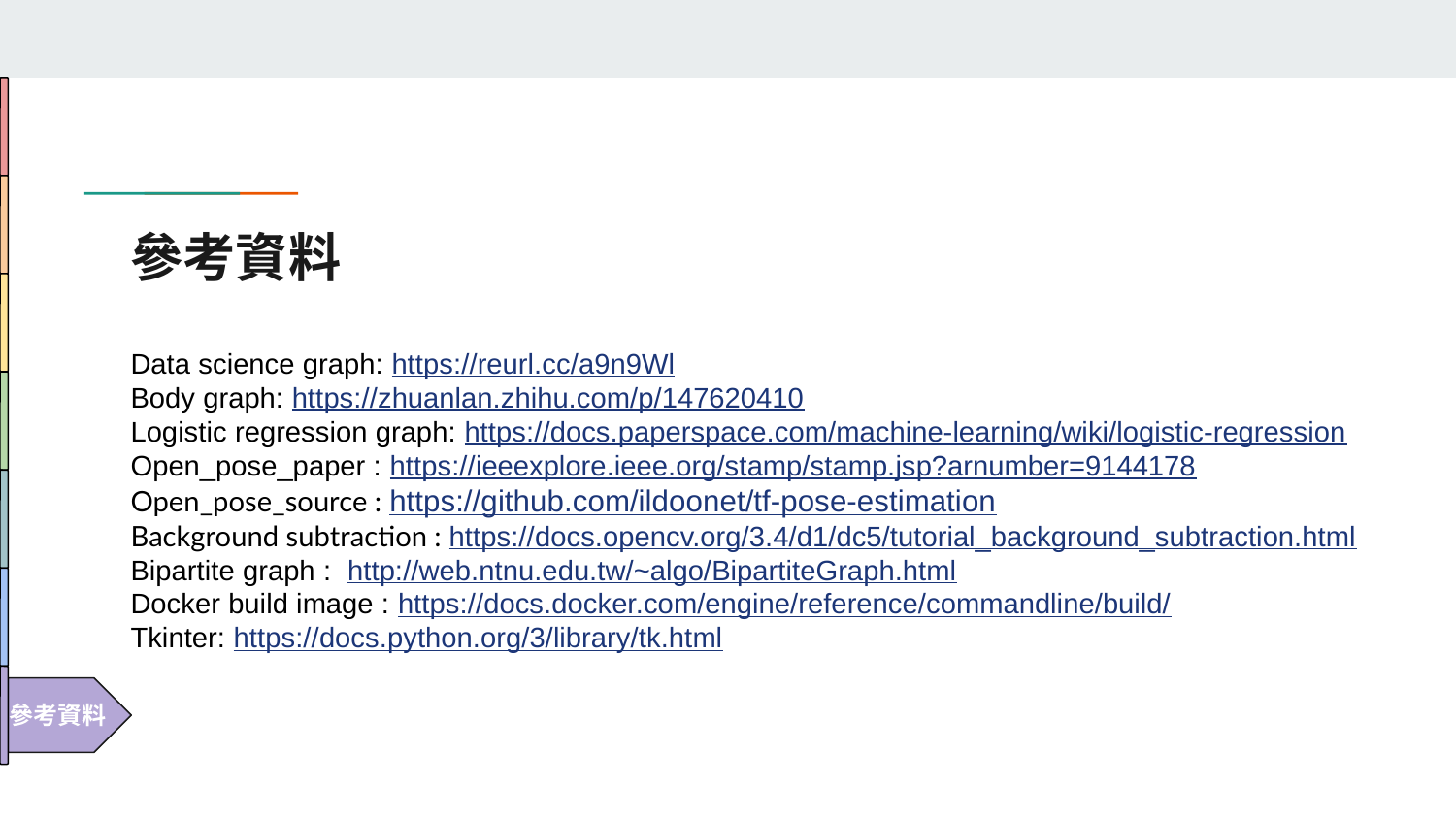

# 參考資料

Data science graph: https://reurl.cc/a9n9Wl
Body graph: https://zhuanlan.zhihu.com/p/147620410
Logistic regression graph: https://docs.paperspace.com/machine-learning/wiki/logistic-regression
Open_pose_paper : https://ieeexplore.ieee.org/stamp/stamp.jsp?arnumber=9144178
Open_pose_source : https://github.com/ildoonet/tf-pose-estimation
Background subtraction : https://docs.opencv.org/3.4/d1/dc5/tutorial_background_subtraction.html
Bipartite graph :  http://web.ntnu.edu.tw/~algo/BipartiteGraph.html
Docker build image : https://docs.docker.com/engine/reference/commandline/build/
Tkinter: https://docs.python.org/3/library/tk.html

參考資料